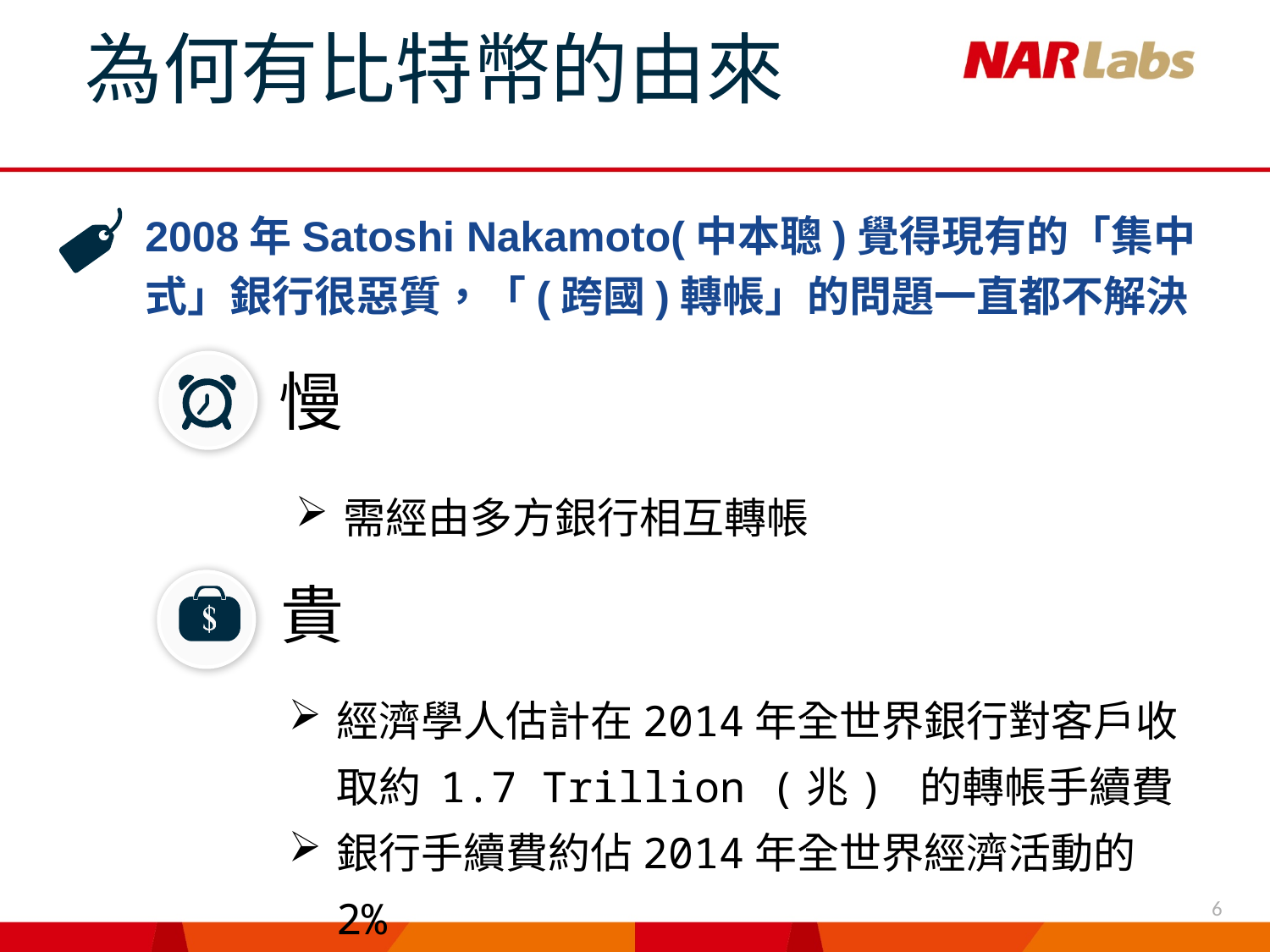

為何有比特幣的由來
2008年Satoshi Nakamoto(中本聰)覺得現有的「集中式」銀行很惡質，「(跨國)轉帳」的問題一直都不解決

慢
需經由多方銀行相互轉帳

貴
經濟學人估計在2014年全世界銀行對客戶收取約 1.7 Trillion (兆) 的轉帳手續費
銀行手續費約佔2014年全世界經濟活動的2%

6